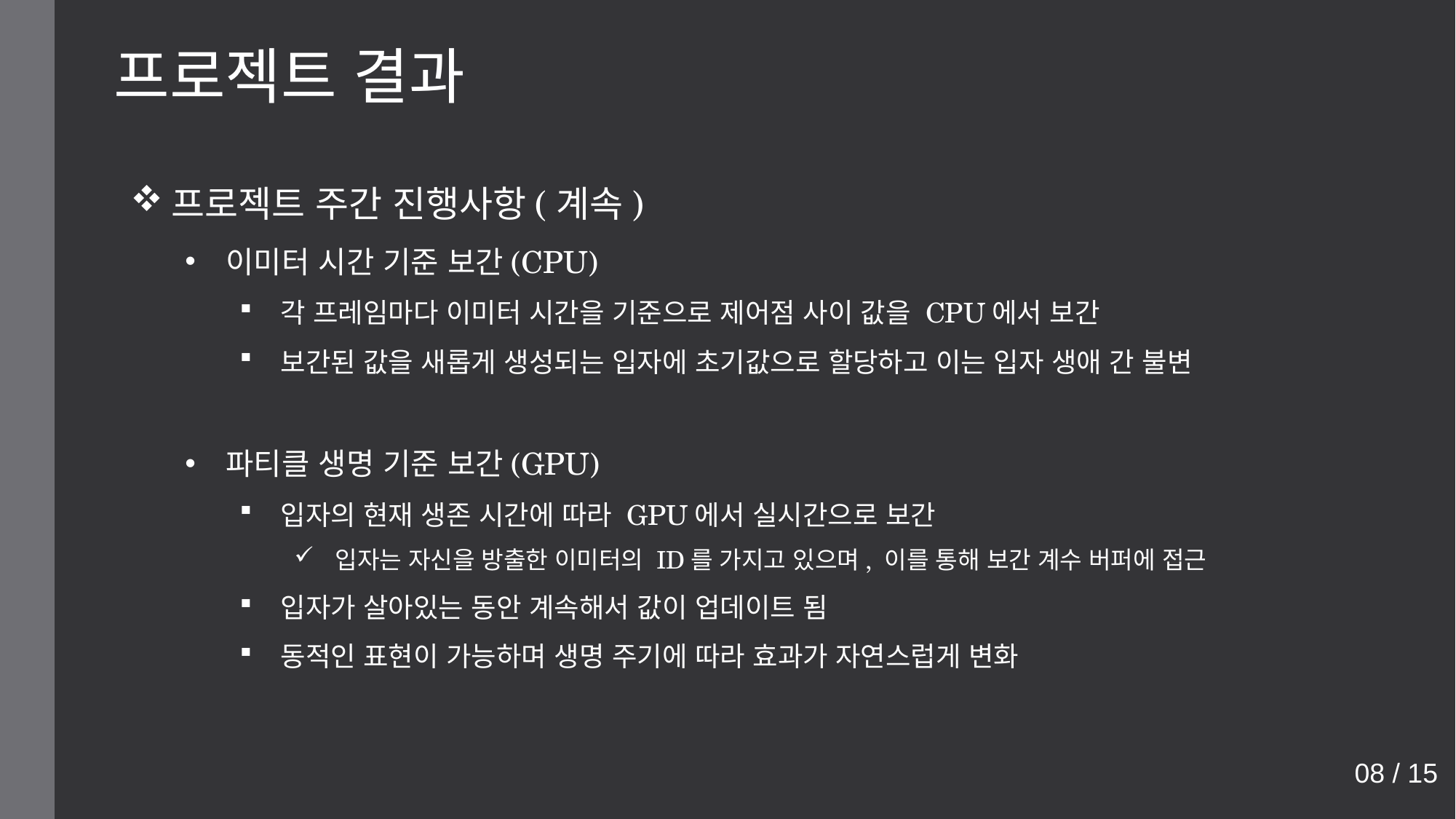

프로젝트 결과
프로젝트 주간 진행사항(계속)
이미터 시간 기준 보간(CPU)
각 프레임마다 이미터 시간을 기준으로 제어점 사이 값을 CPU에서 보간
보간된 값을 새롭게 생성되는 입자에 초기값으로 할당하고 이는 입자 생애 간 불변

파티클 생명 기준 보간(GPU)
입자의 현재 생존 시간에 따라 GPU에서 실시간으로 보간
입자는 자신을 방출한 이미터의 ID를 가지고 있으며, 이를 통해 보간 계수 버퍼에 접근
입자가 살아있는 동안 계속해서 값이 업데이트 됨
동적인 표현이 가능하며 생명 주기에 따라 효과가 자연스럽게 변화
08 / 15